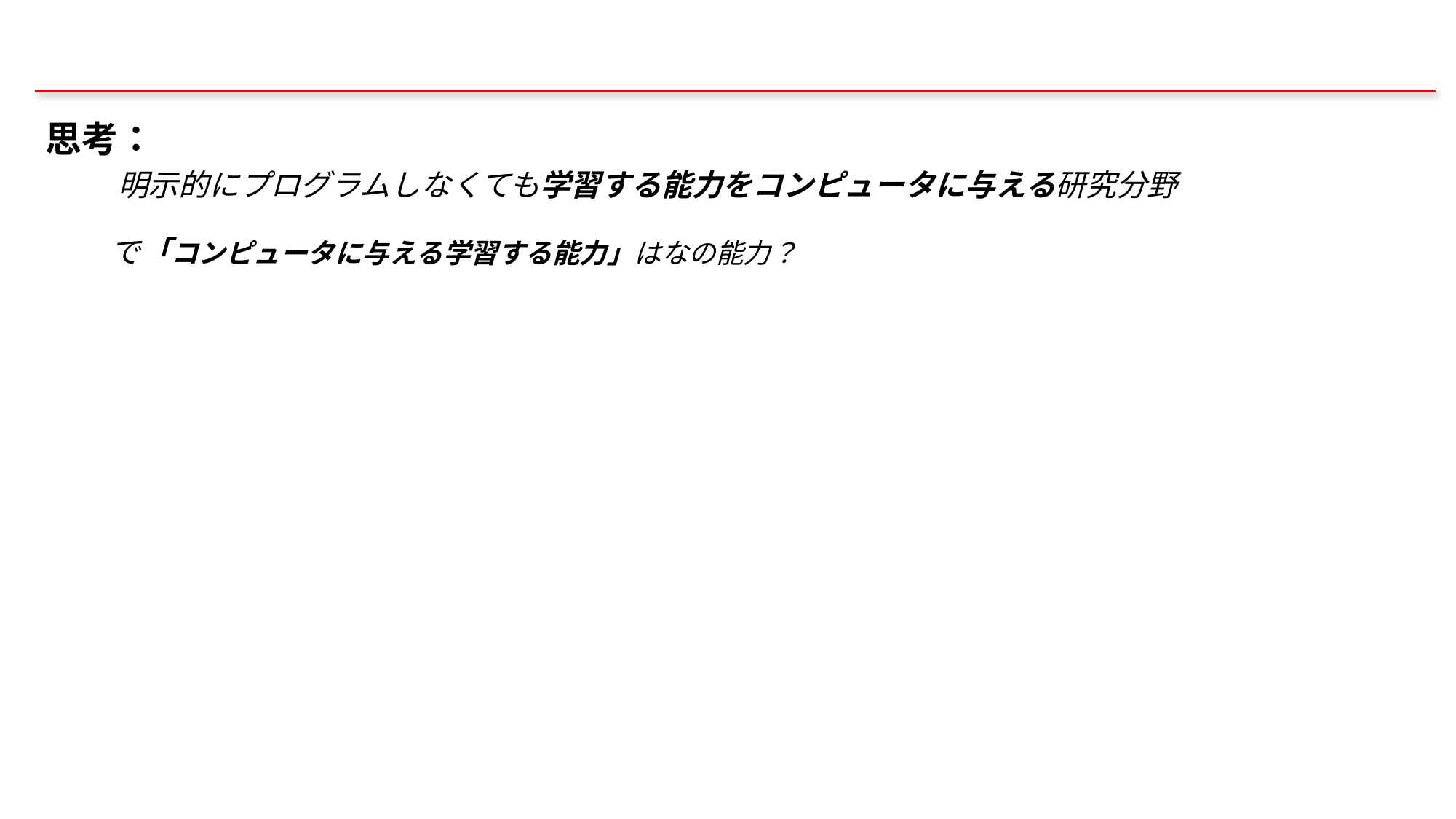

思考：
　　明示的にプログラムしなくても学習する能力をコンピュータに与える研究分野
で「コンピュータに与える学習する能力」はなの能力？